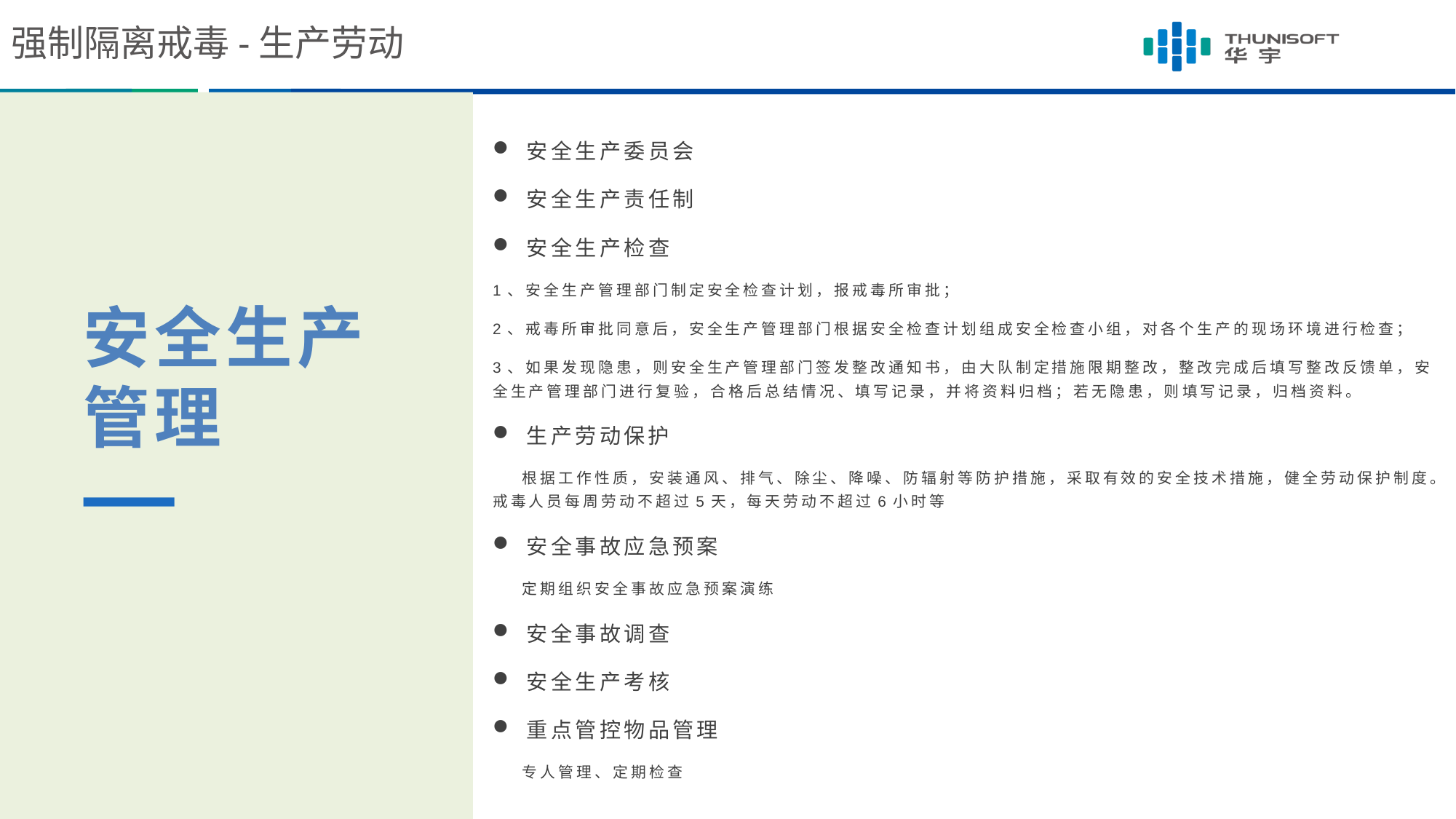

强制隔离戒毒-生产劳动

安全生产委员会
安全生产责任制
安全生产检查
1、安全生产管理部门制定安全检查计划，报戒毒所审批；
2、戒毒所审批同意后，安全生产管理部门根据安全检查计划组成安全检查小组，对各个生产的现场环境进行检查；
3、如果发现隐患，则安全生产管理部门签发整改通知书，由大队制定措施限期整改，整改完成后填写整改反馈单，安全生产管理部门进行复验，合格后总结情况、填写记录，并将资料归档；若无隐患，则填写记录，归档资料。
生产劳动保护
    根据工作性质，安装通风、排气、除尘、降噪、防辐射等防护措施，采取有效的安全技术措施，健全劳动保护制度。戒毒人员每周劳动不超过5天，每天劳动不超过6小时等
安全事故应急预案
    定期组织安全事故应急预案演练
安全事故调查
安全生产考核
重点管控物品管理
    专人管理、定期检查
安全生产管理

97